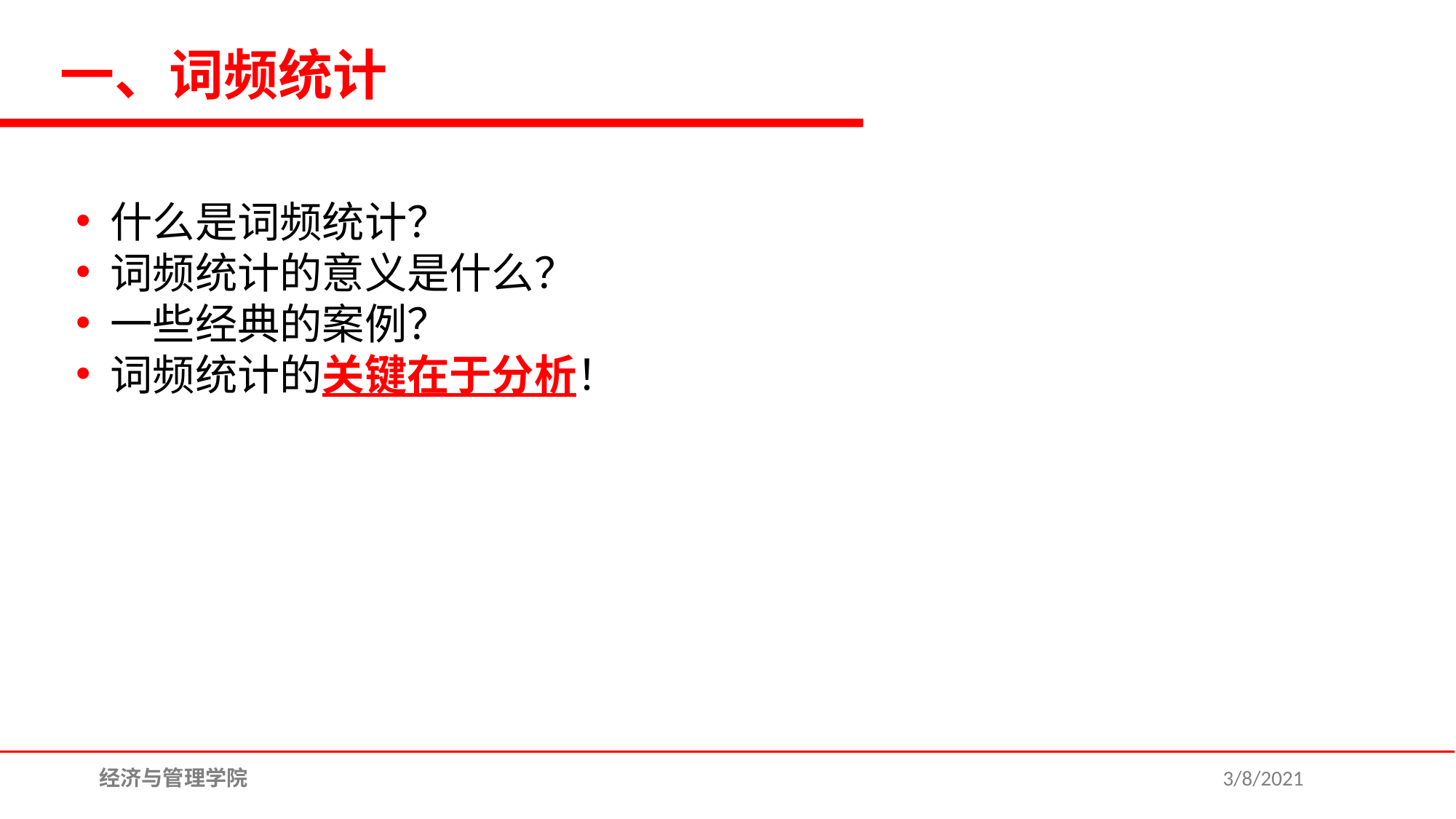

一、词频统计
什么是词频统计？
词频统计的意义是什么？
一些经典的案例？
词频统计的关键在于分析！